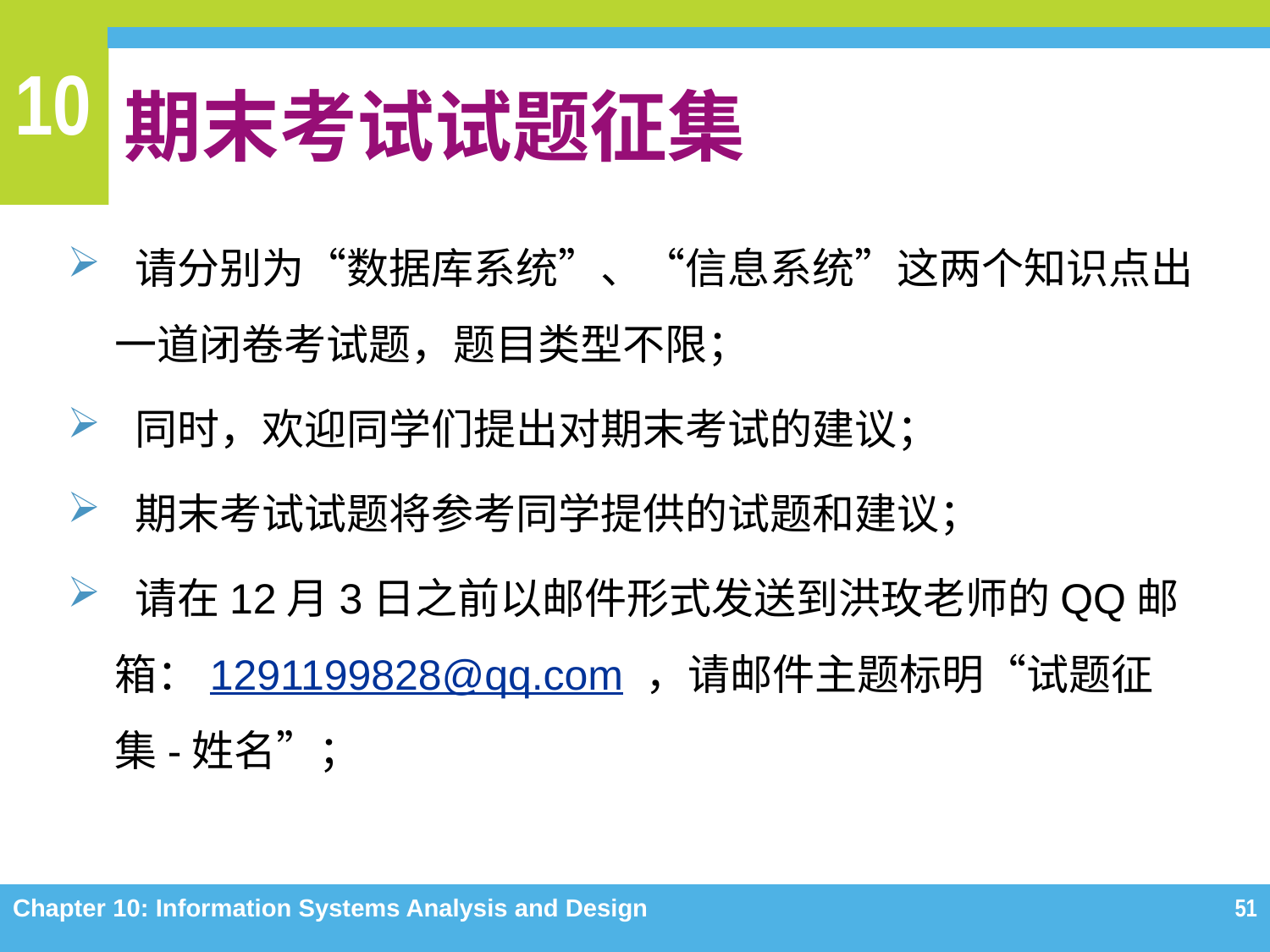

# 期末考试试题征集
 请分别为“数据库系统”、“信息系统”这两个知识点出一道闭卷考试题，题目类型不限；
 同时，欢迎同学们提出对期末考试的建议；
 期末考试试题将参考同学提供的试题和建议；
 请在12月3日之前以邮件形式发送到洪玫老师的QQ邮箱：1291199828@qq.com ，请邮件主题标明“试题征集-姓名”；

Chapter 10: Information Systems Analysis and Design
51